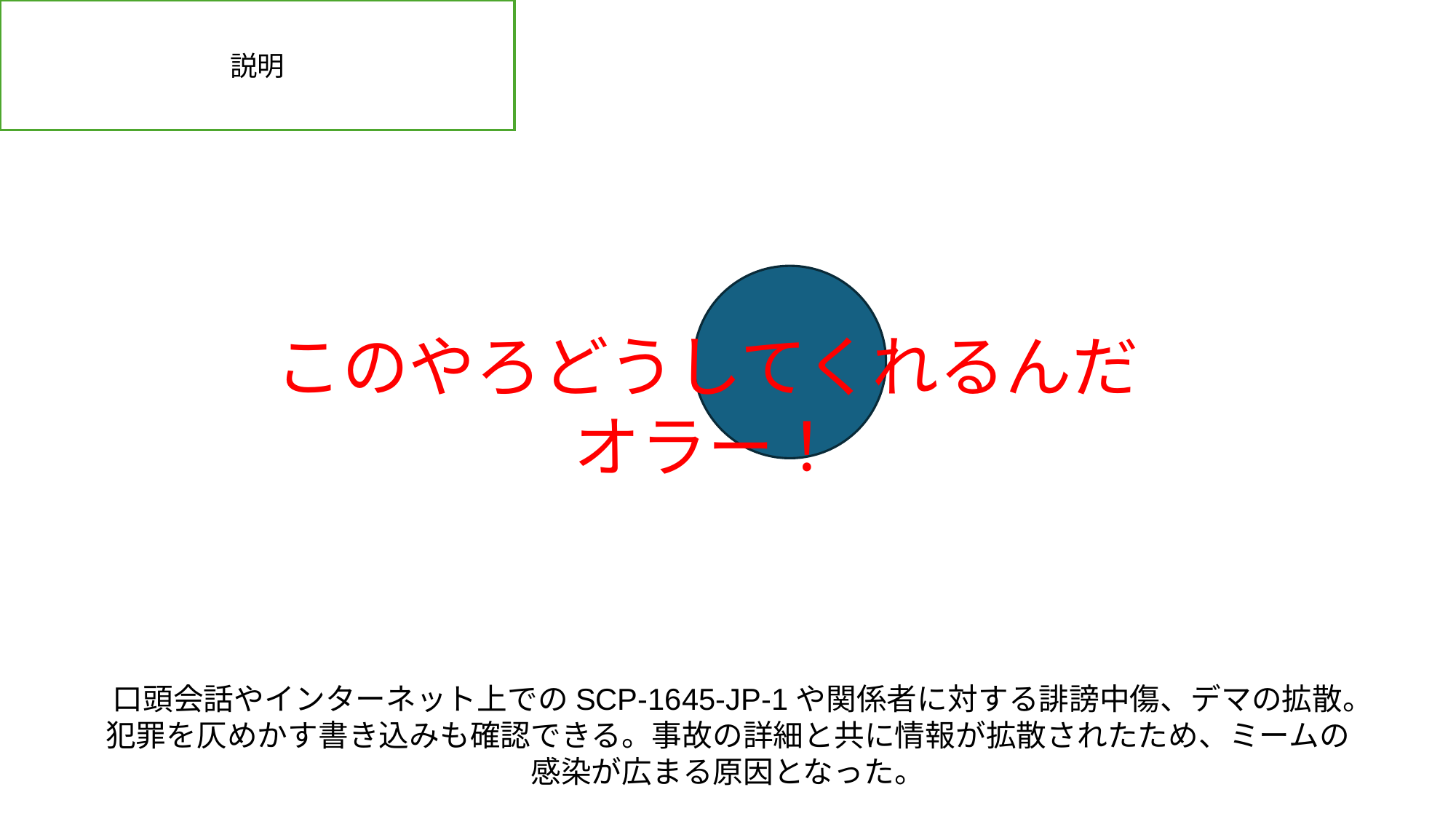

説明
このやろどうしてくれるんだ
オラー！

口頭会話やインターネット上でのSCP-1645-JP-1や関係者に対する誹謗中傷、デマの拡散。犯罪を仄めかす書き込みも確認できる。事故の詳細と共に情報が拡散されたため、ミームの感染が広まる原因となった。